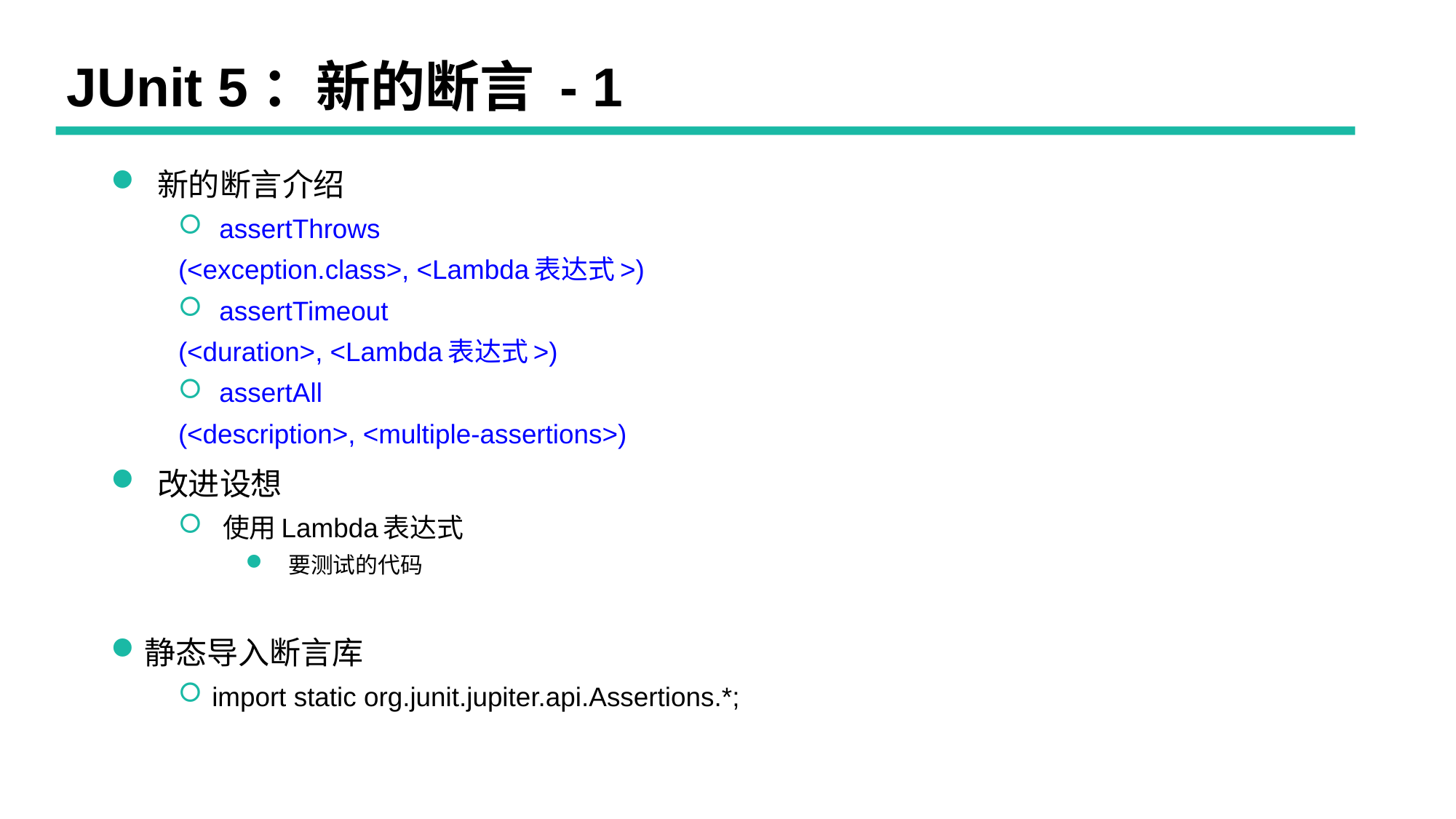

# JUnit 5：新的断言 - 1
 新的断言介绍
 assertThrows
		(<exception.class>, <Lambda表达式>)
 assertTimeout
		(<duration>, <Lambda表达式>)
 assertAll
		(<description>, <multiple-assertions>)
 改进设想
 使用Lambda表达式
 要测试的代码

静态导入断言库
import static org.junit.jupiter.api.Assertions.*;